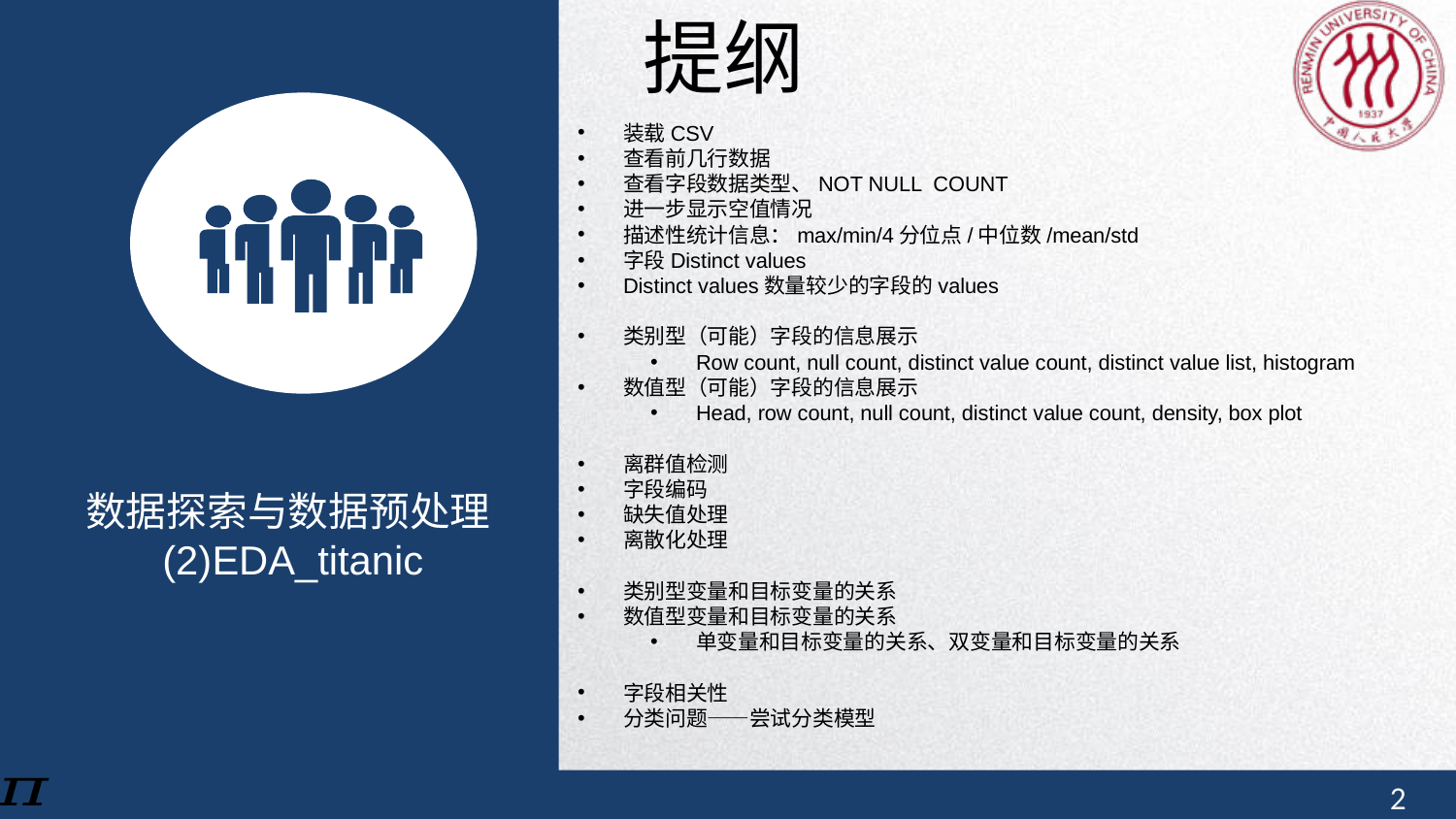

提纲

装载CSV
查看前几行数据
查看字段数据类型、NOT NULL  COUNT
进一步显示空值情况
描述性统计信息：max/min/4分位点/中位数/mean/std
字段Distinct values
Distinct values数量较少的字段的values

类别型（可能）字段的信息展示
Row count, null count, distinct value count, distinct value list, histogram
数值型（可能）字段的信息展示
Head, row count, null count, distinct value count, density, box plot

离群值检测
字段编码
缺失值处理
离散化处理

类别型变量和目标变量的关系
数值型变量和目标变量的关系
单变量和目标变量的关系、双变量和目标变量的关系

字段相关性
分类问题——尝试分类模型
数据探索与数据预处理(2)EDA_titanic